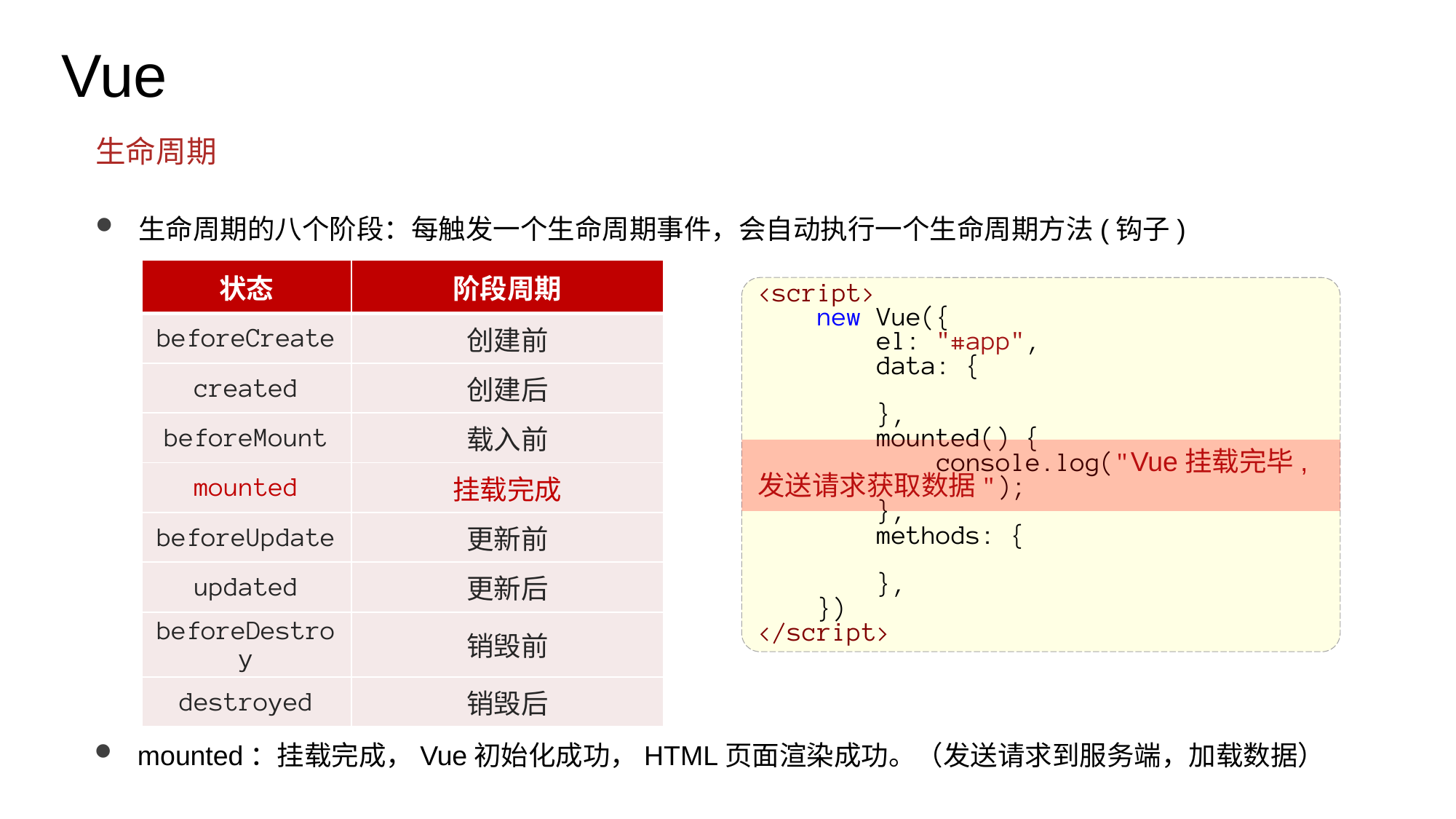

Vue
生命周期
生命周期的八个阶段：每触发一个生命周期事件，会自动执行一个生命周期方法(钩子)
| 状态 | 阶段周期 |
| --- | --- |
| beforeCreate | 创建前 |
| created | 创建后 |
| beforeMount | 载入前 |
| mounted | 挂载完成 |
| beforeUpdate | 更新前 |
| updated | 更新后 |
| beforeDestroy | 销毁前 |
| destroyed | 销毁后 |
<script>
    new Vue({
        el: "#app",
        data: {

        },
        mounted() {
            console.log("Vue挂载完毕,发送请求获取数据");
        },
        methods: {

        },
    })
</script>

mounted：挂载完成，Vue初始化成功，HTML页面渲染成功。（发送请求到服务端，加载数据）